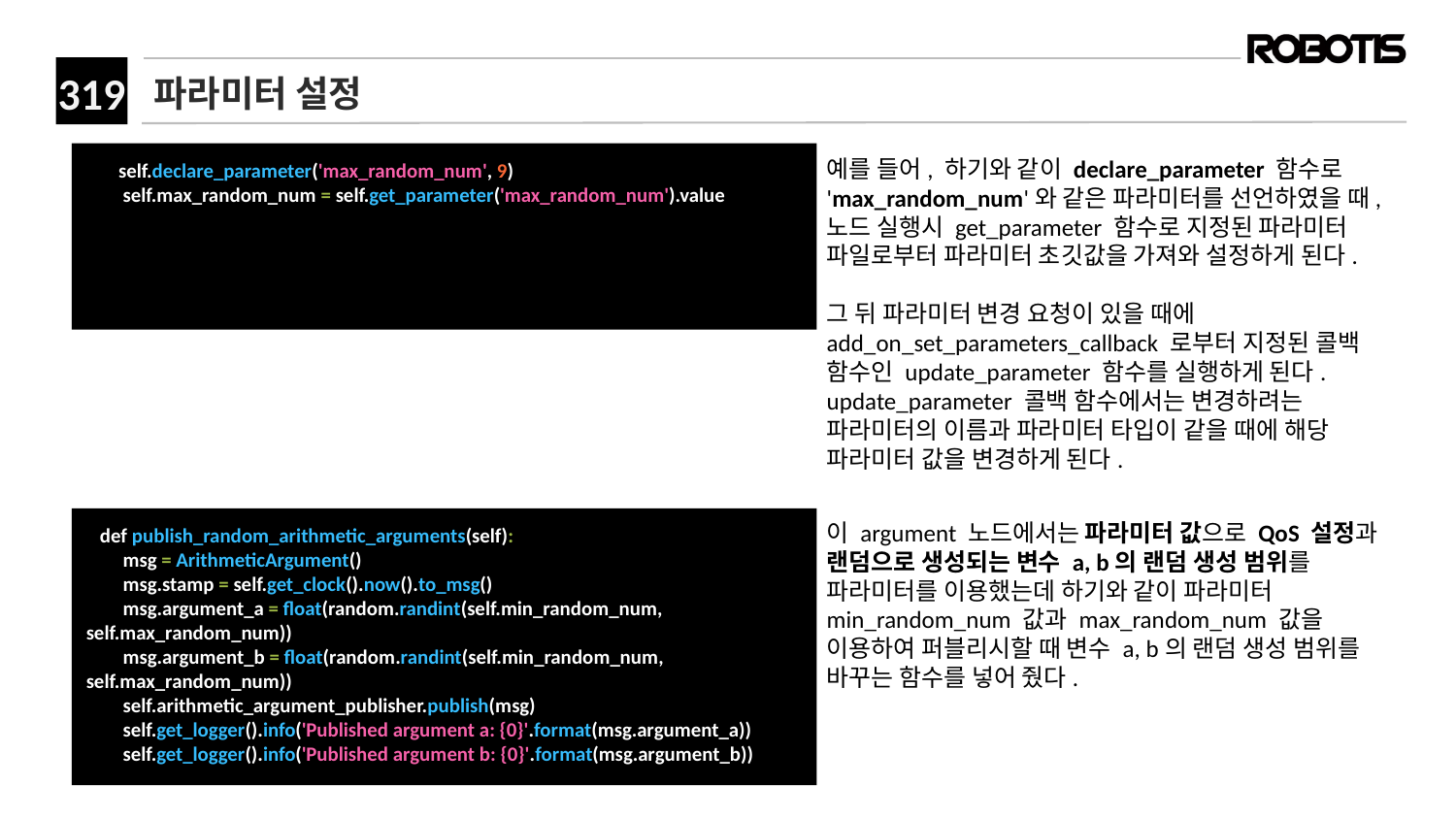

# 파라미터 설정

       self.declare_parameter('max_random_num', 9)
        self.max_random_num = self.get_parameter('max_random_num').value
예를 들어, 하기와 같이 declare_parameter 함수로 'max_random_num'와 같은 파라미터를 선언하였을 때, 노드 실행시 get_parameter 함수로 지정된 파라미터 파일로부터 파라미터 초깃값을 가져와 설정하게 된다.

그 뒤 파라미터 변경 요청이 있을 때에 add_on_set_parameters_callback 로부터 지정된 콜백 함수인 update_parameter 함수를 실행하게 된다. update_parameter 콜백 함수에서는 변경하려는 파라미터의 이름과 파라미터 타입이 같을 때에 해당 파라미터 값을 변경하게 된다.
이 argument 노드에서는 파라미터 값으로 QoS 설정과 랜덤으로 생성되는 변수 a, b의 랜덤 생성 범위를 파라미터를 이용했는데 하기와 같이 파라미터 min_random_num 값과 max_random_num 값을 이용하여 퍼블리시할 때 변수 a, b의 랜덤 생성 범위를 바꾸는 함수를 넣어 줬다.
   def publish_random_arithmetic_arguments(self):
        msg = ArithmeticArgument()
        msg.stamp = self.get_clock().now().to_msg()
        msg.argument_a = float(random.randint(self.min_random_num, self.max_random_num))
        msg.argument_b = float(random.randint(self.min_random_num, self.max_random_num))
        self.arithmetic_argument_publisher.publish(msg)
        self.get_logger().info('Published argument a: {0}'.format(msg.argument_a))
        self.get_logger().info('Published argument b: {0}'.format(msg.argument_b))